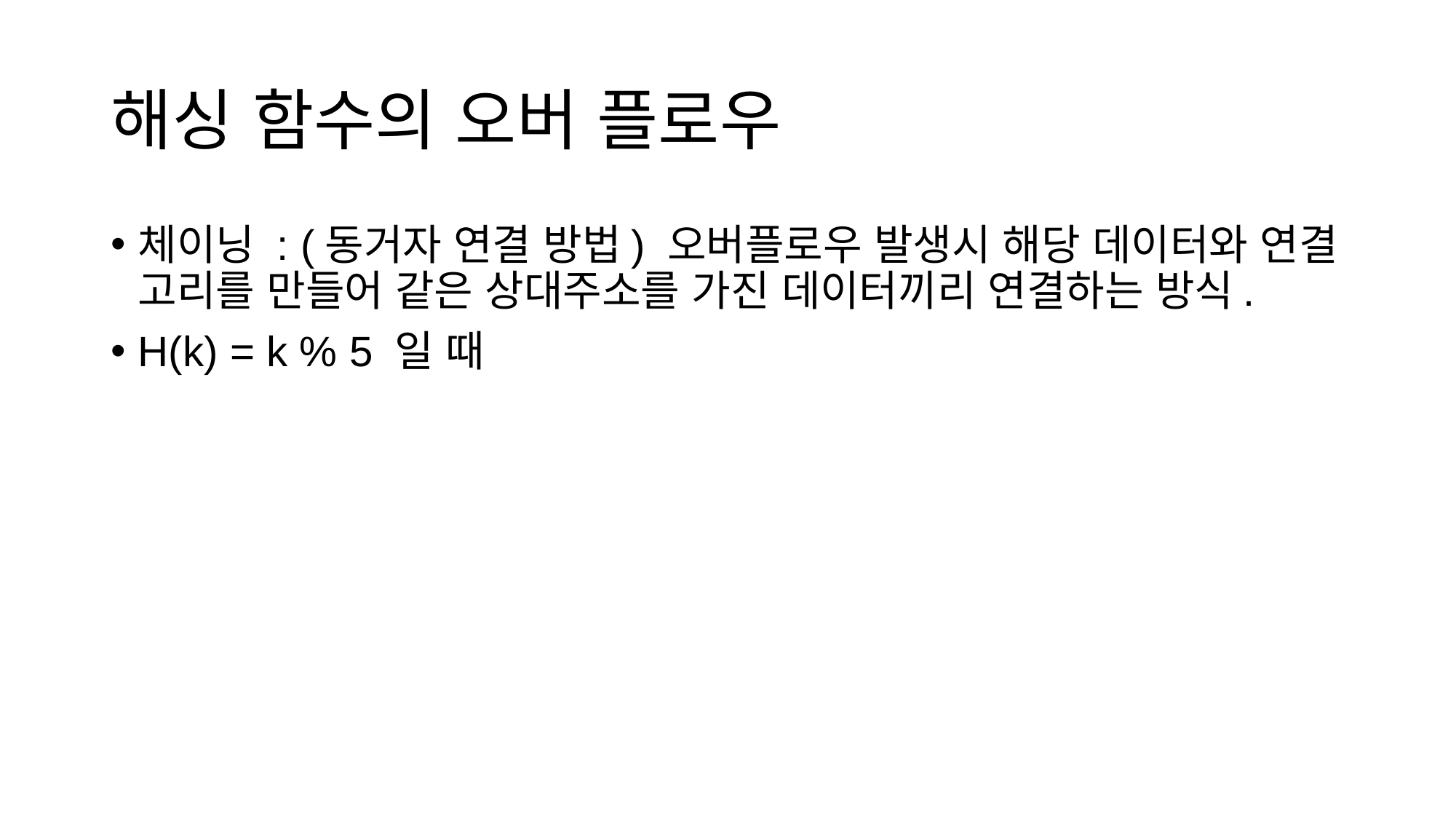

# 해싱 함수의 오버 플로우
체이닝 : (동거자 연결 방법) 오버플로우 발생시 해당 데이터와 연결 고리를 만들어 같은 상대주소를 가진 데이터끼리 연결하는 방식.
H(k) = k % 5 일 때